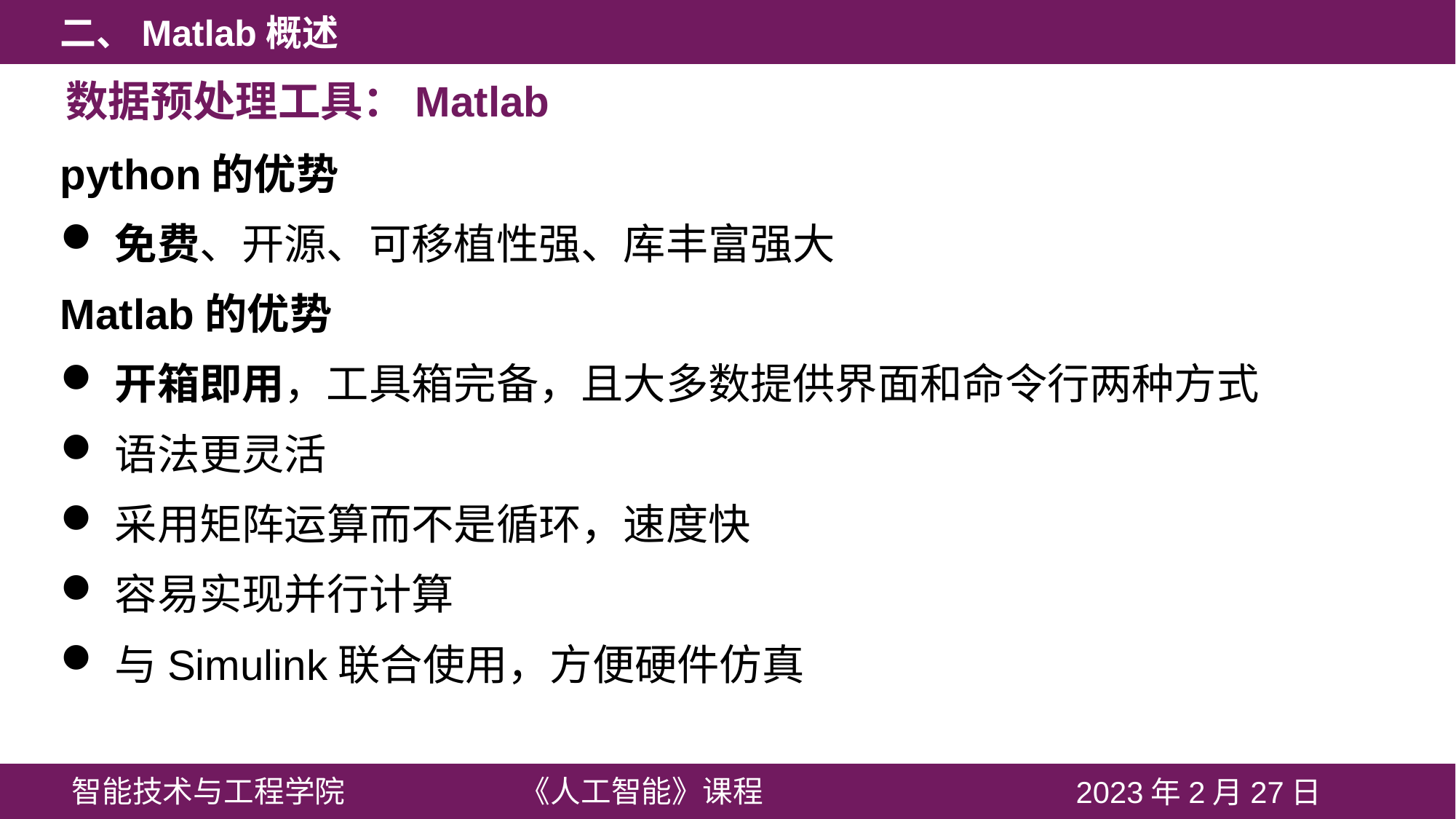

数据预处理工具：Matlab
python的优势
免费、开源、可移植性强、库丰富强大
Matlab的优势
开箱即用，工具箱完备，且大多数提供界面和命令行两种方式
语法更灵活
采用矩阵运算而不是循环，速度快
容易实现并行计算
与Simulink联合使用，方便硬件仿真